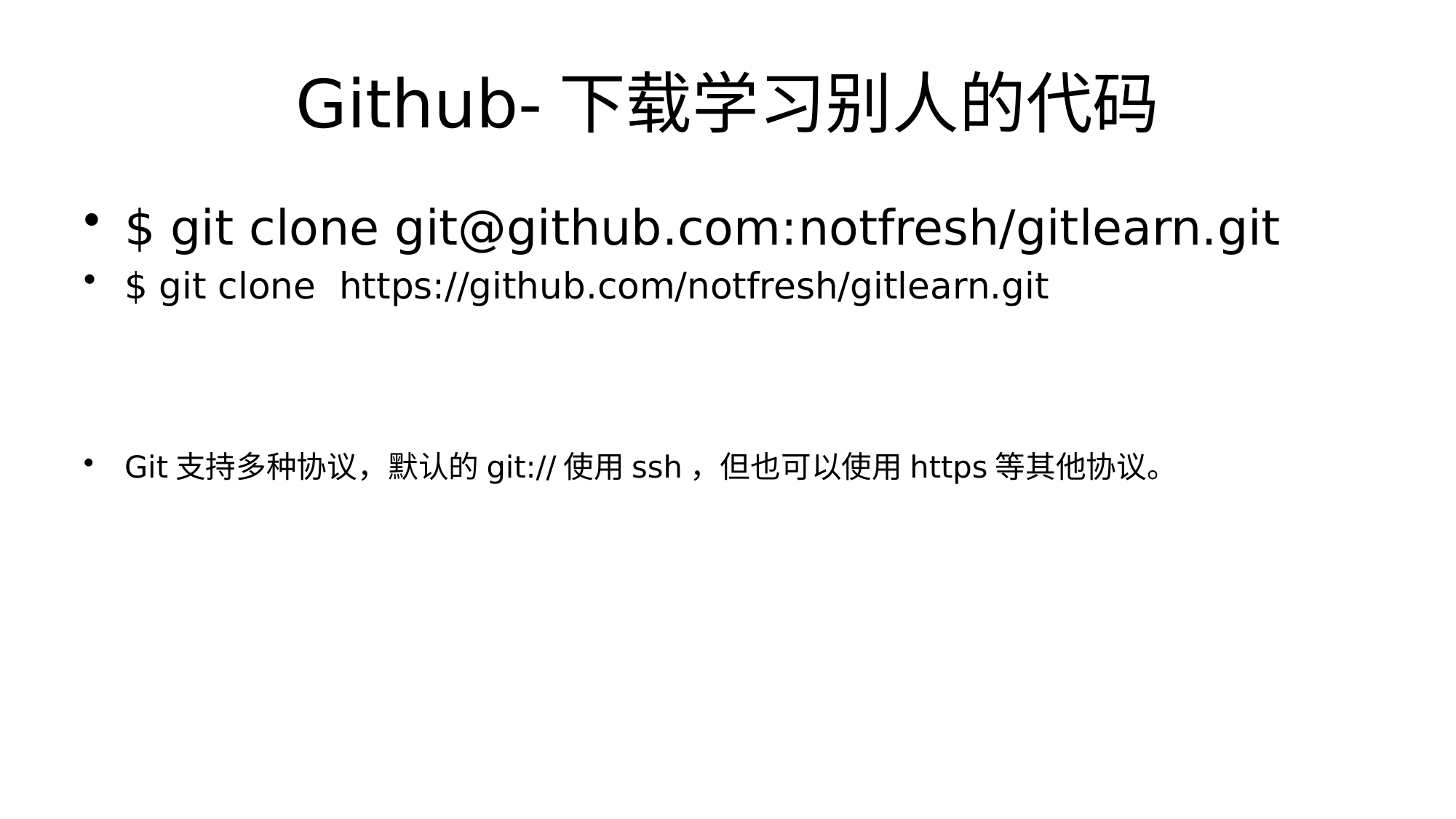

# Github-下载学习别人的代码
$ git clone git@github.com:notfresh/gitlearn.git
$ git clone  https://github.com/notfresh/gitlearn.git

Git支持多种协议，默认的git://使用ssh，但也可以使用https等其他协议。